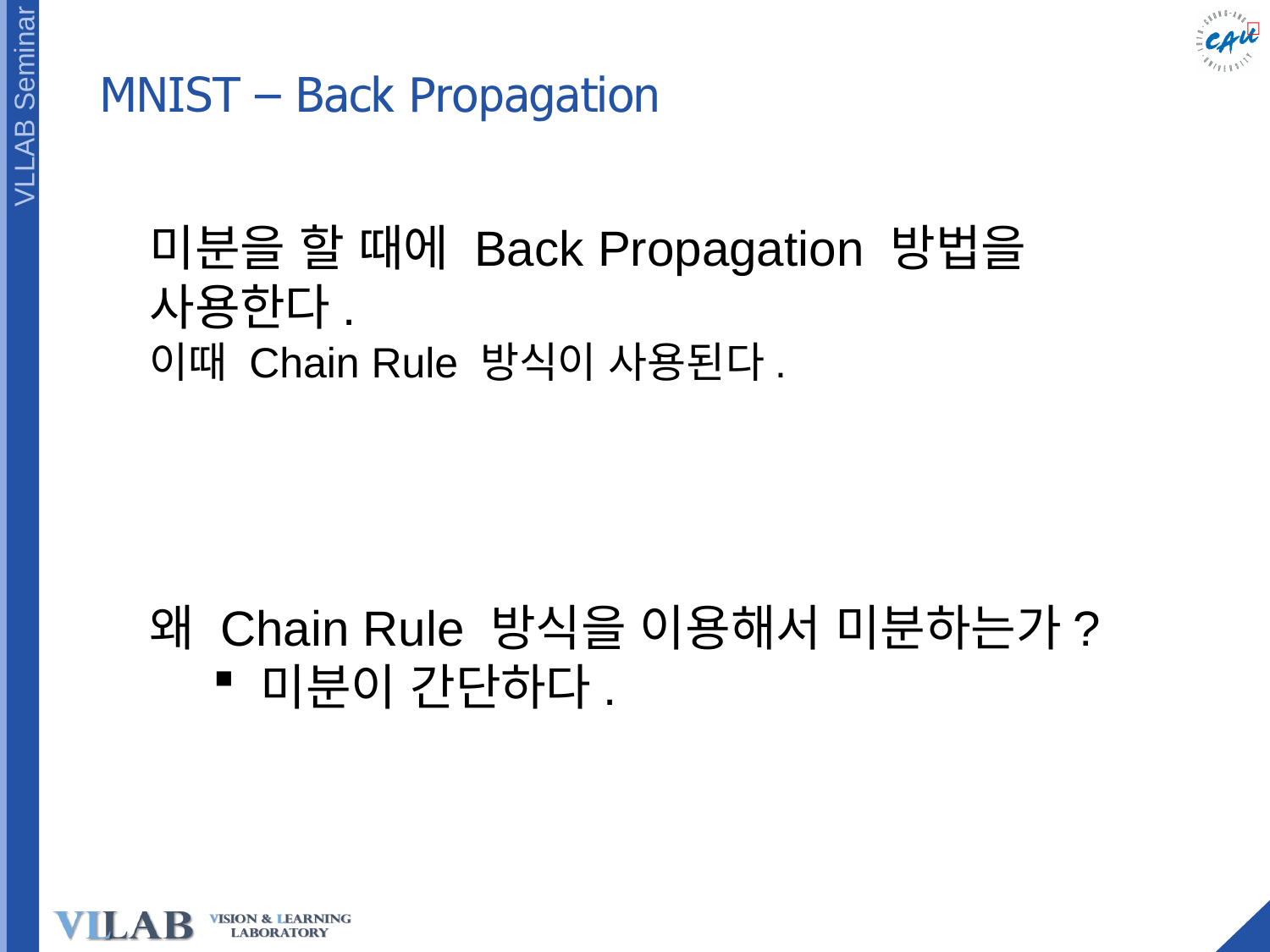

# MNIST – Back Propagation
미분을 할 때에 Back Propagation 방법을 사용한다.
이때 Chain Rule 방식이 사용된다.
왜 Chain Rule 방식을 이용해서 미분하는가?
미분이 간단하다.